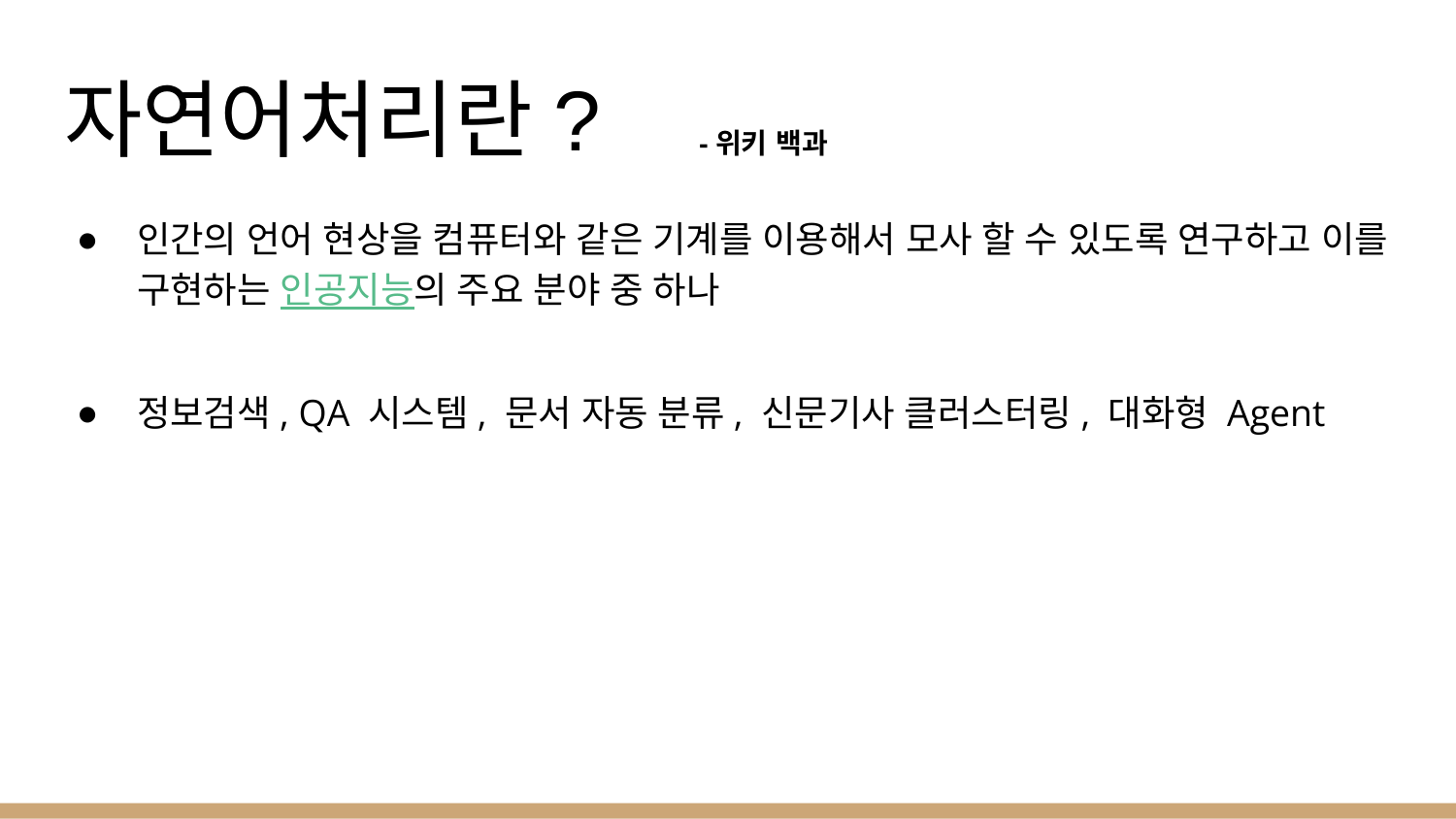

# 자연어처리란?
-위키 백과

인간의 언어 현상을 컴퓨터와 같은 기계를 이용해서 모사 할 수 있도록 연구하고 이를 구현하는 인공지능의 주요 분야 중 하나

정보검색, QA 시스템, 문서 자동 분류, 신문기사 클러스터링, 대화형 Agent